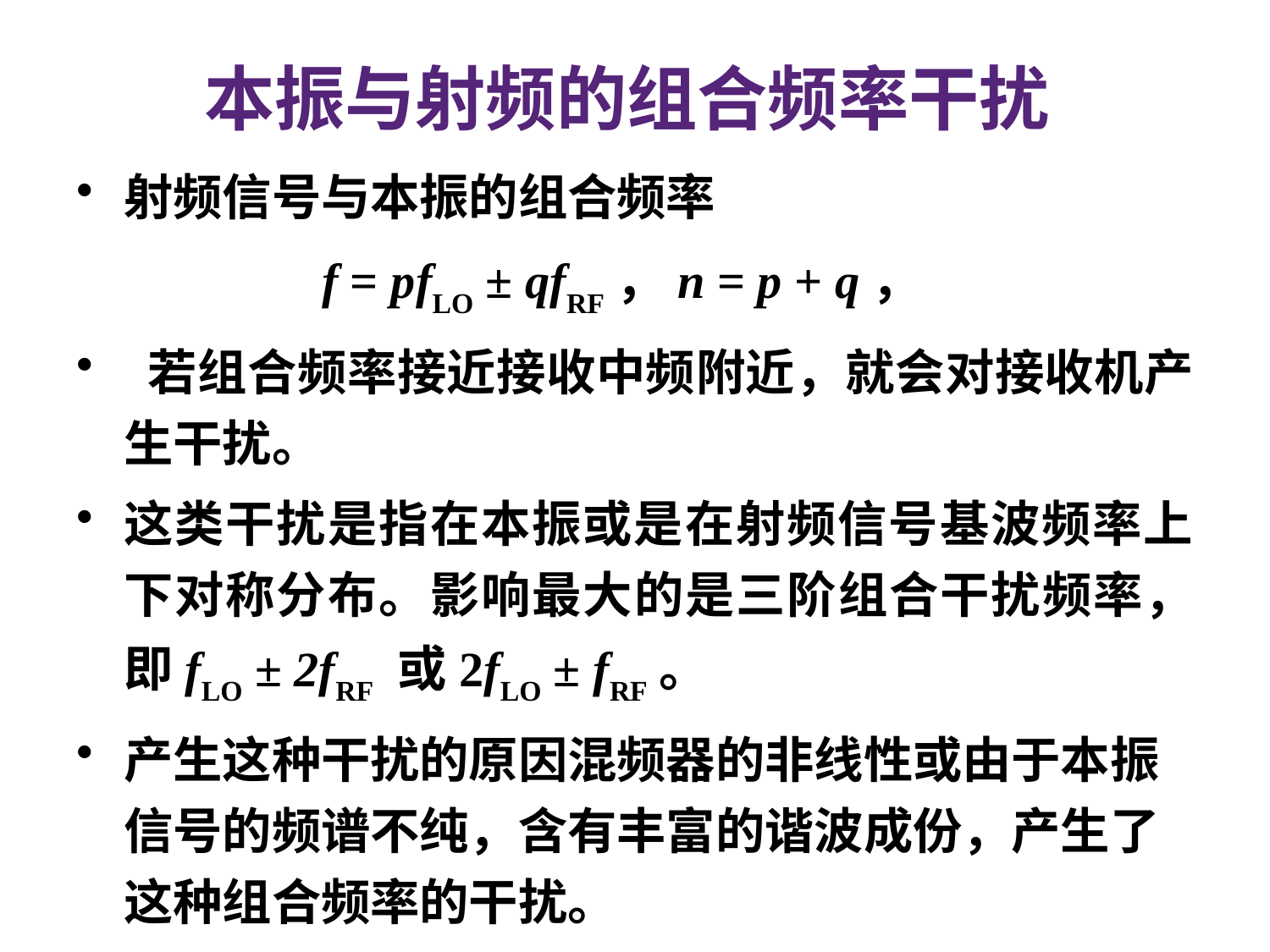

# 本振与射频的组合频率干扰
射频信号与本振的组合频率
                    f = pfLO ± qfRF，n = p + q，
 若组合频率接近接收中频附近，就会对接收机产生干扰。
这类干扰是指在本振或是在射频信号基波频率上下对称分布。影响最大的是三阶组合干扰频率，即fLO ± 2fRF 或2fLO ± fRF。
产生这种干扰的原因混频器的非线性或由于本振信号的频谱不纯，含有丰富的谐波成份，产生了这种组合频率的干扰。